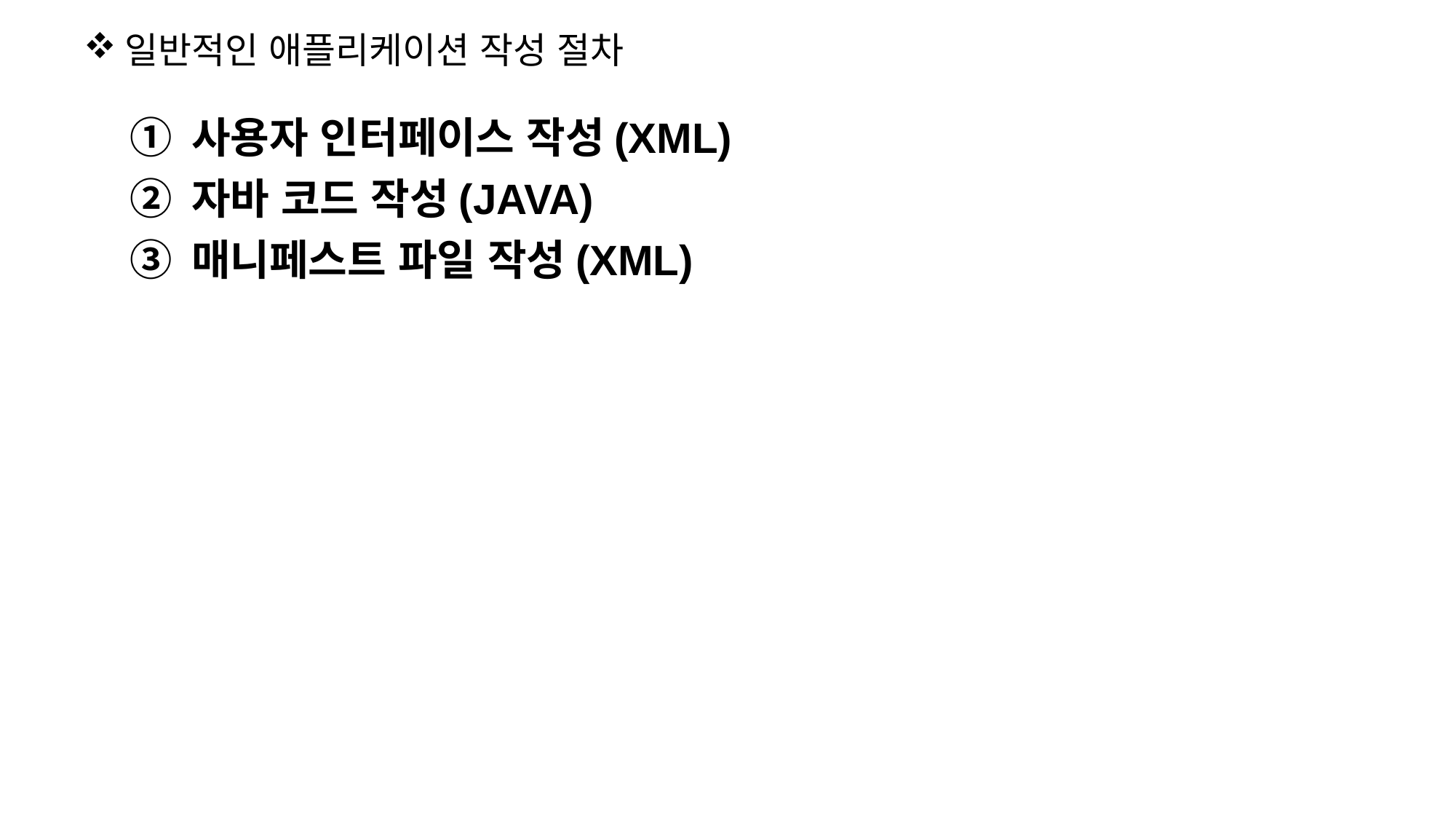

일반적인 애플리케이션 작성 절차
사용자 인터페이스 작성(XML)
자바 코드 작성(JAVA)
매니페스트 파일 작성(XML)